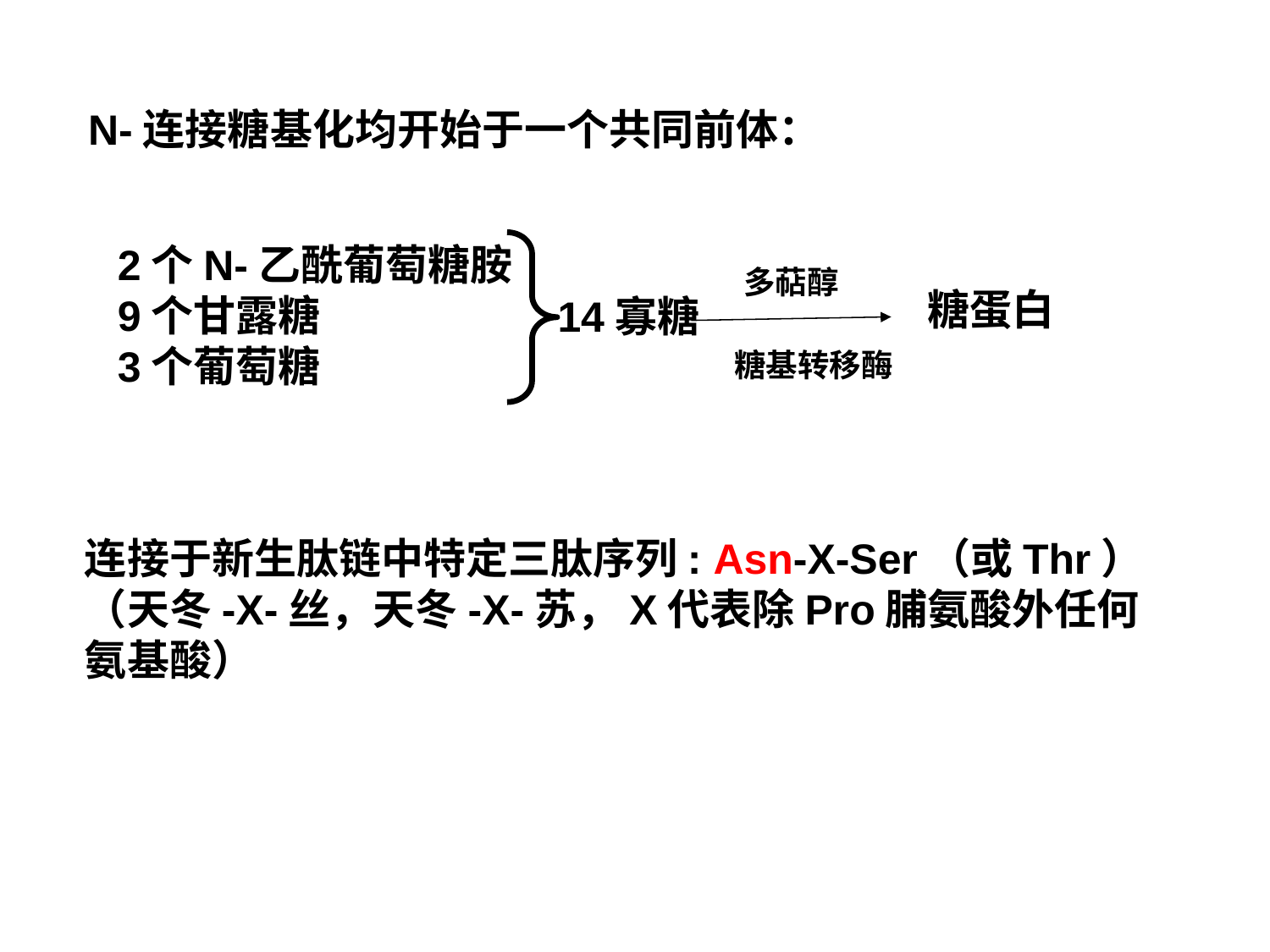

N-连接糖基化均开始于一个共同前体：
2个N-乙酰葡萄糖胺
9个甘露糖
3个葡萄糖

多萜醇
糖蛋白
14寡糖

糖基转移酶
连接于新生肽链中特定三肽序列: Asn-X-Ser（或Thr） （天冬-X-丝，天冬-X-苏，X代表除Pro脯氨酸外任何氨基酸）